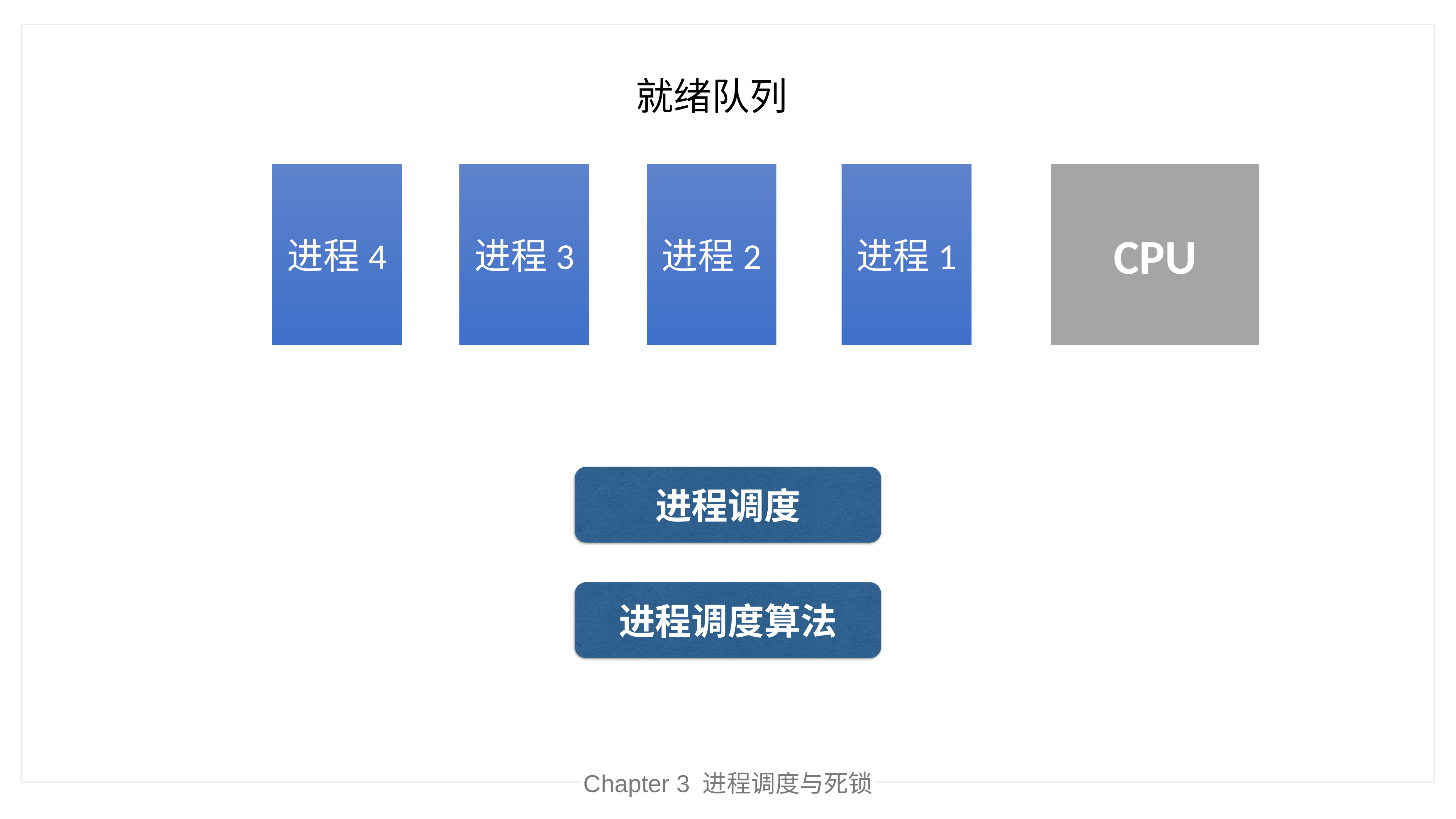

就绪队列
进程4
进程3
进程2
进程1
CPU
进程调度
进程调度算法
Chapter 3 进程调度与死锁